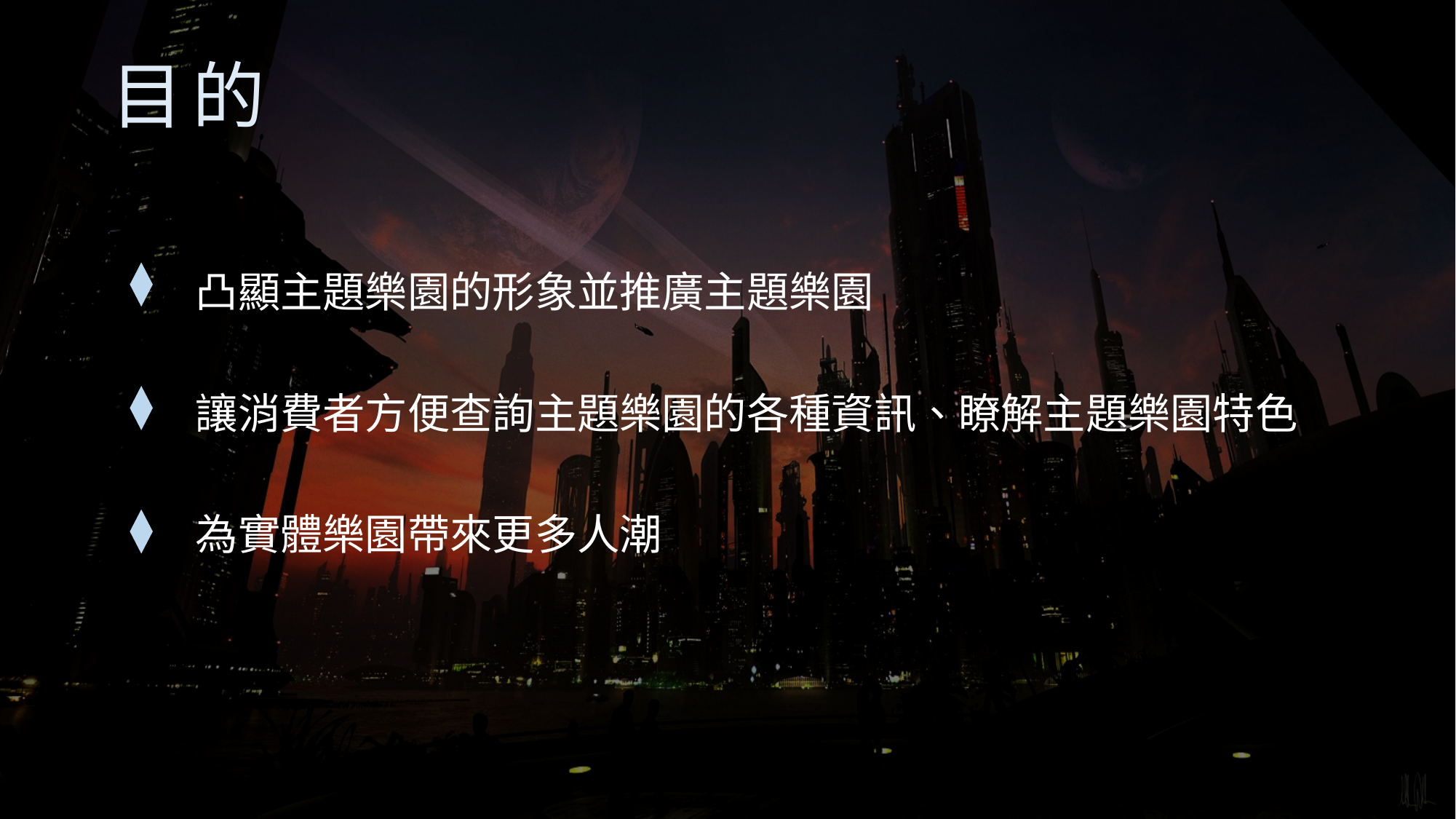

# 目的

　　凸顯主題樂園的形象並推廣主題樂園

　　讓消費者方便查詢主題樂園的各種資訊、瞭解主題樂園特色

　　為實體樂園帶來更多人潮